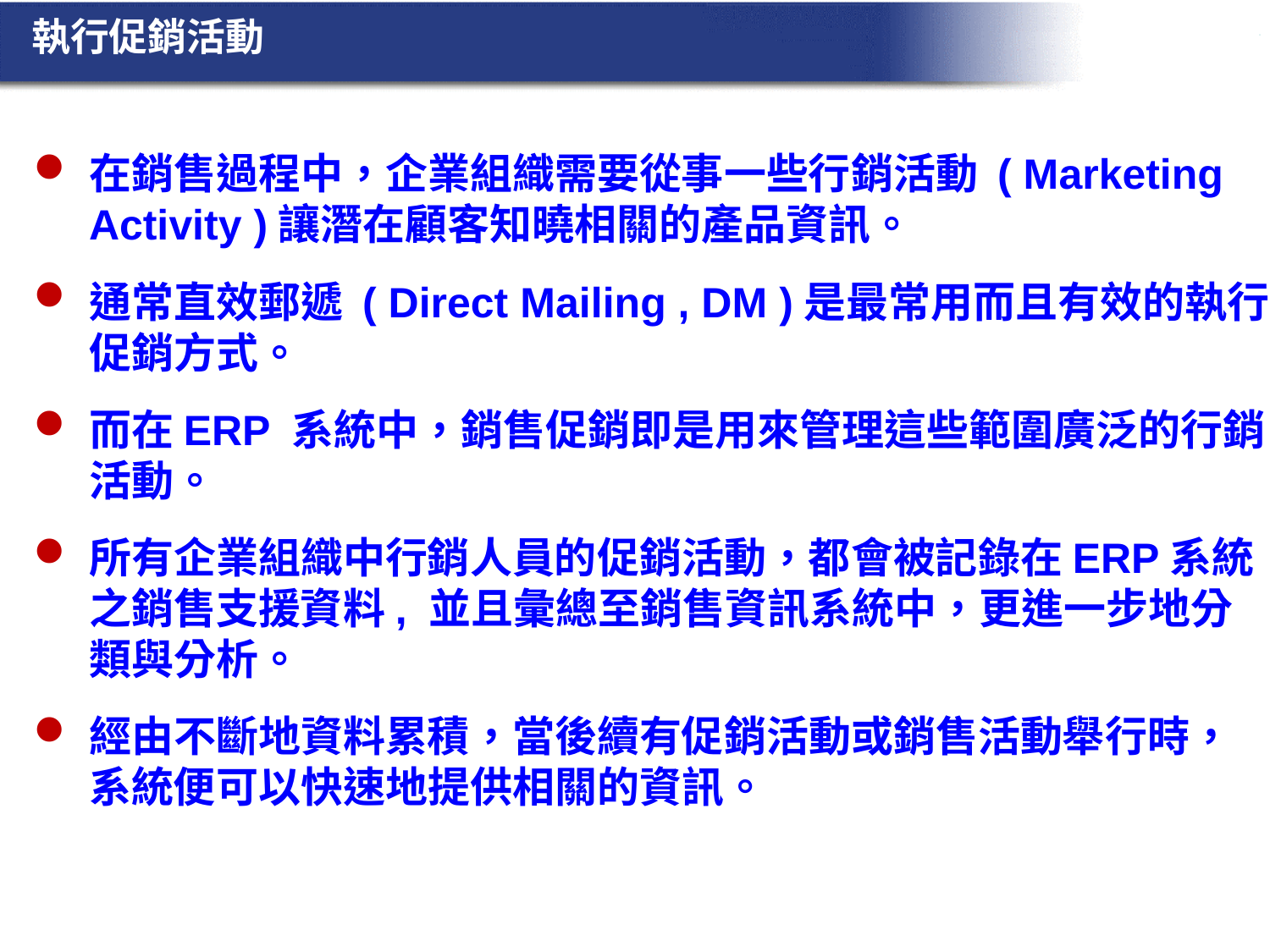

執行促銷活動
在銷售過程中，企業組織需要從事一些行銷活動 ( Marketing Activity )讓潛在顧客知曉相關的產品資訊。
通常直效郵遞 ( Direct Mailing , DM )是最常用而且有效的執行促銷方式。
而在ERP 系統中，銷售促銷即是用來管理這些範圍廣泛的行銷活動。
所有企業組織中行銷人員的促銷活動，都會被記錄在ERP系統之銷售支援資料, 並且彙總至銷售資訊系統中，更進一步地分類與分析。
經由不斷地資料累積，當後續有促銷活動或銷售活動舉行時，系統便可以快速地提供相關的資訊。